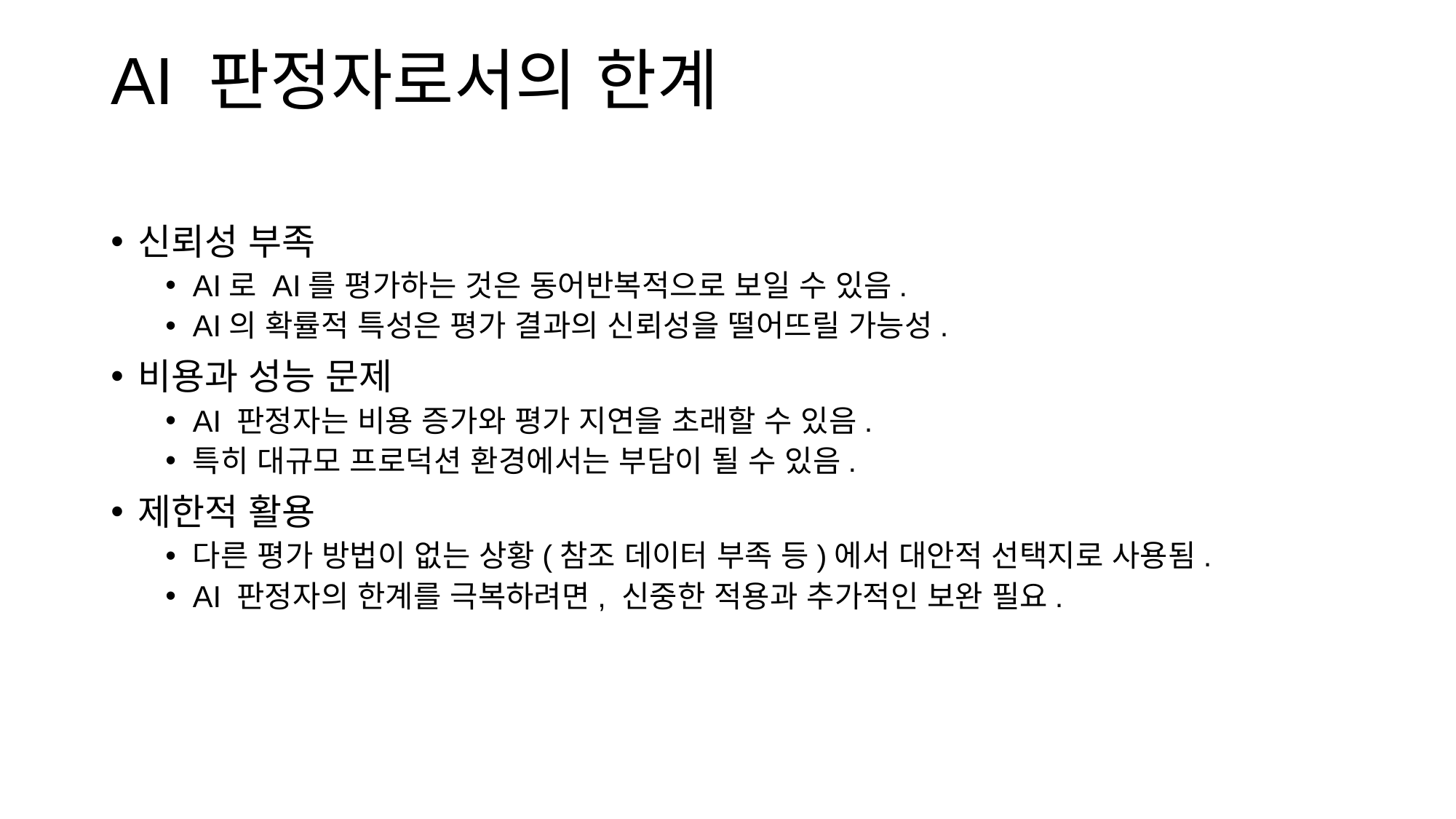

# AI 판정자로서의 한계
신뢰성 부족
AI로 AI를 평가하는 것은 동어반복적으로 보일 수 있음.
AI의 확률적 특성은 평가 결과의 신뢰성을 떨어뜨릴 가능성.
비용과 성능 문제
AI 판정자는 비용 증가와 평가 지연을 초래할 수 있음.
특히 대규모 프로덕션 환경에서는 부담이 될 수 있음.
제한적 활용
다른 평가 방법이 없는 상황(참조 데이터 부족 등)에서 대안적 선택지로 사용됨.
AI 판정자의 한계를 극복하려면, 신중한 적용과 추가적인 보완 필요.